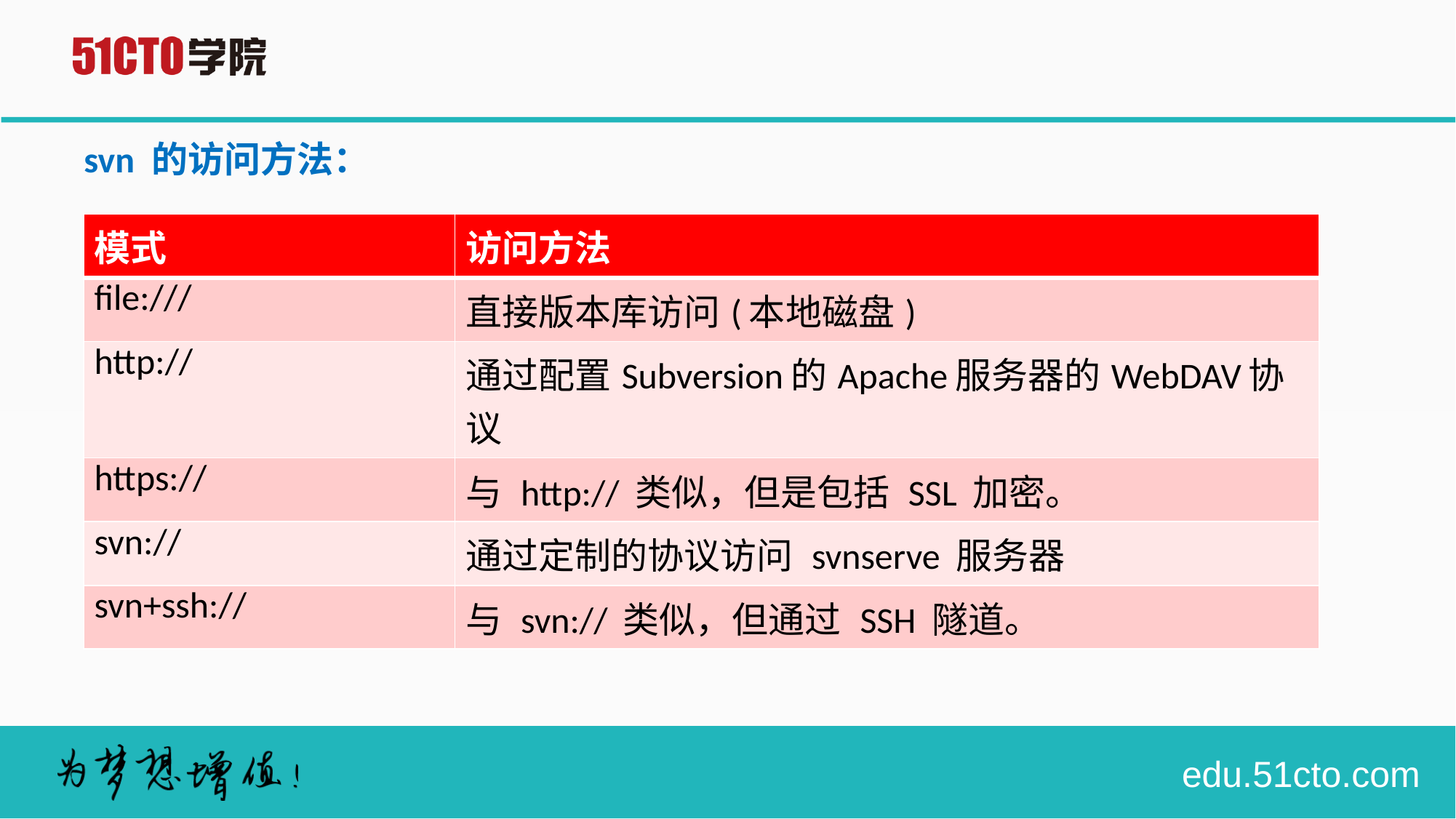

svn 的访问方法：
| 模式 | 访问方法 |
| --- | --- |
| file:/// | 直接版本库访问(本地磁盘) |
| http:// | 通过配置Subversion的Apache服务器的WebDAV协议 |
| https:// | 与 http:// 类似，但是包括 SSL 加密。 |
| svn:// | 通过定制的协议访问 svnserve 服务器 |
| svn+ssh:// | 与 svn:// 类似，但通过 SSH 隧道。 |